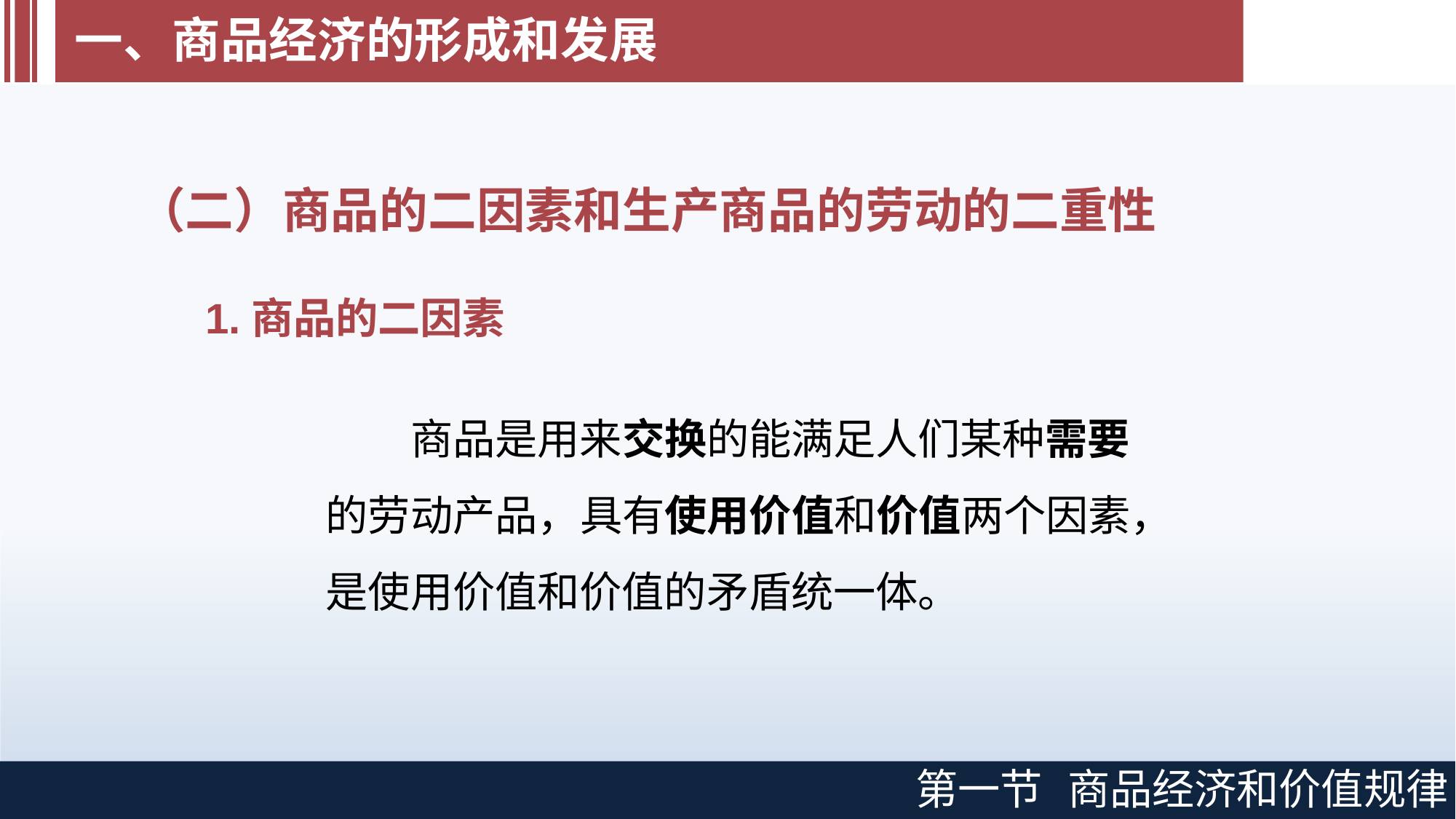

# 一、商品经济的形成和发展

（二）商品的二因素和生产商品的劳动的二重性
1.商品的二因素
商品是用来交换的能满足人们某种需要 的劳动产品，具有使用价值和价值两个因素， 是使用价值和价值的矛盾统一体。
第一节
商品经济和价值规律